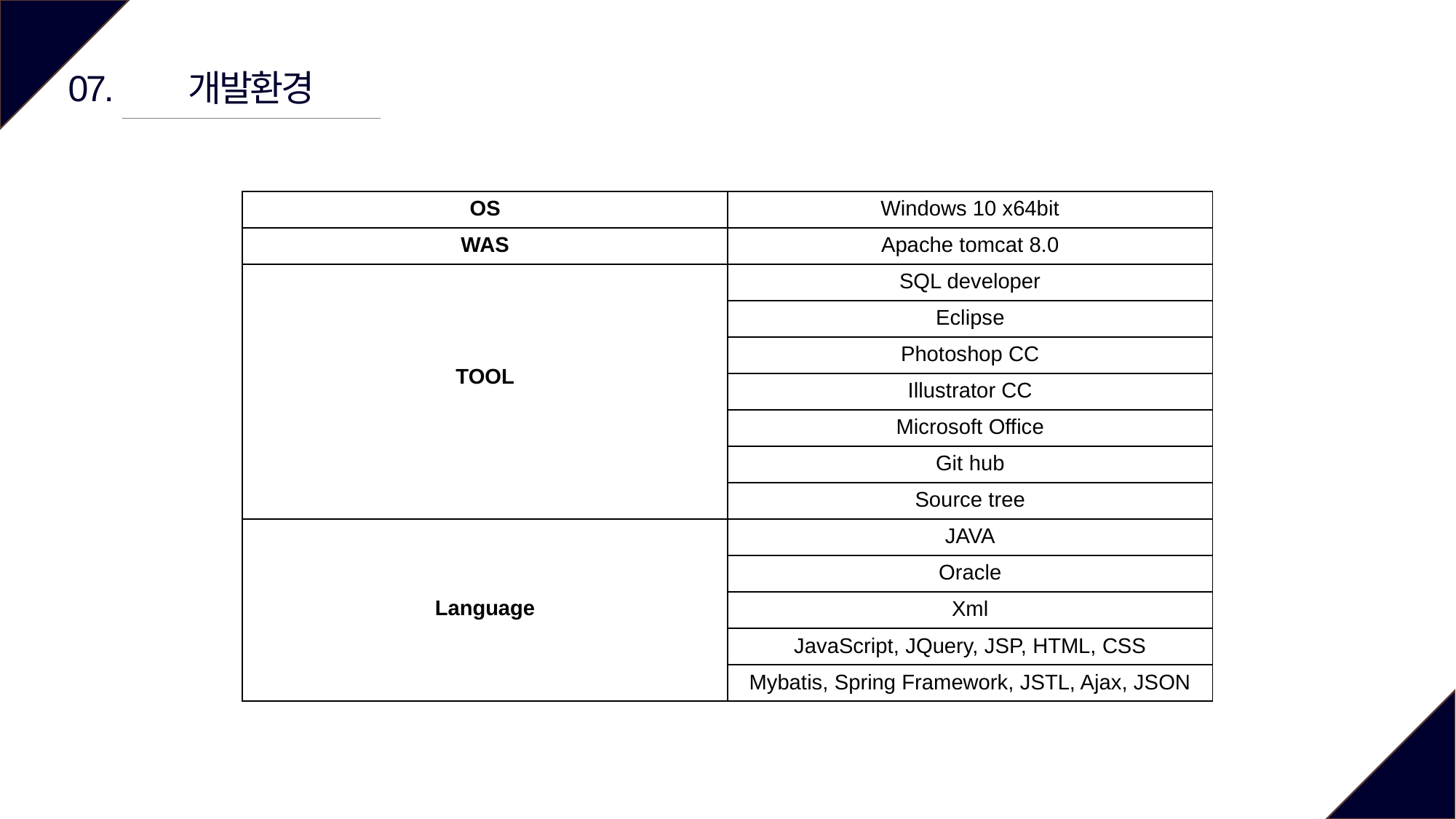

개발환경
07.
| OS | Windows 10 x64bit |
| --- | --- |
| WAS | Apache tomcat 8.0 |
| TOOL | SQL developer |
|  | Eclipse |
|  | Photoshop CC |
|  | Illustrator CC |
|  | Microsoft Office |
|  | Git hub |
|  | Source tree |
| Language | JAVA |
|  | Oracle |
|  | Xml |
|  | JavaScript, JQuery, JSP, HTML, CSS |
|  | Mybatis, Spring Framework, JSTL, Ajax, JSON |